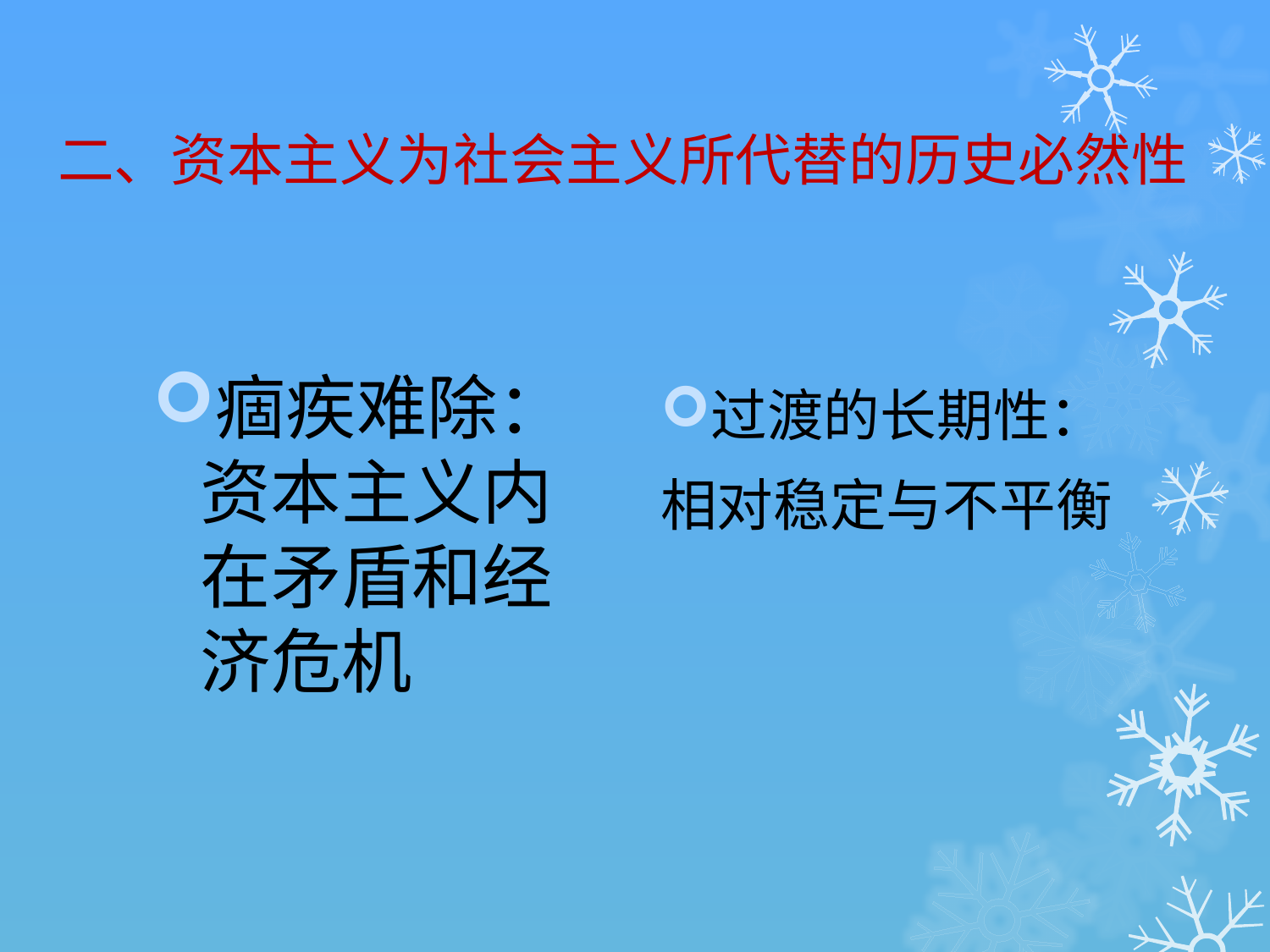

# 二、资本主义为社会主义所代替的历史必然性
痼疾难除：资本主义内在矛盾和经济危机
过渡的长期性：
相对稳定与不平衡